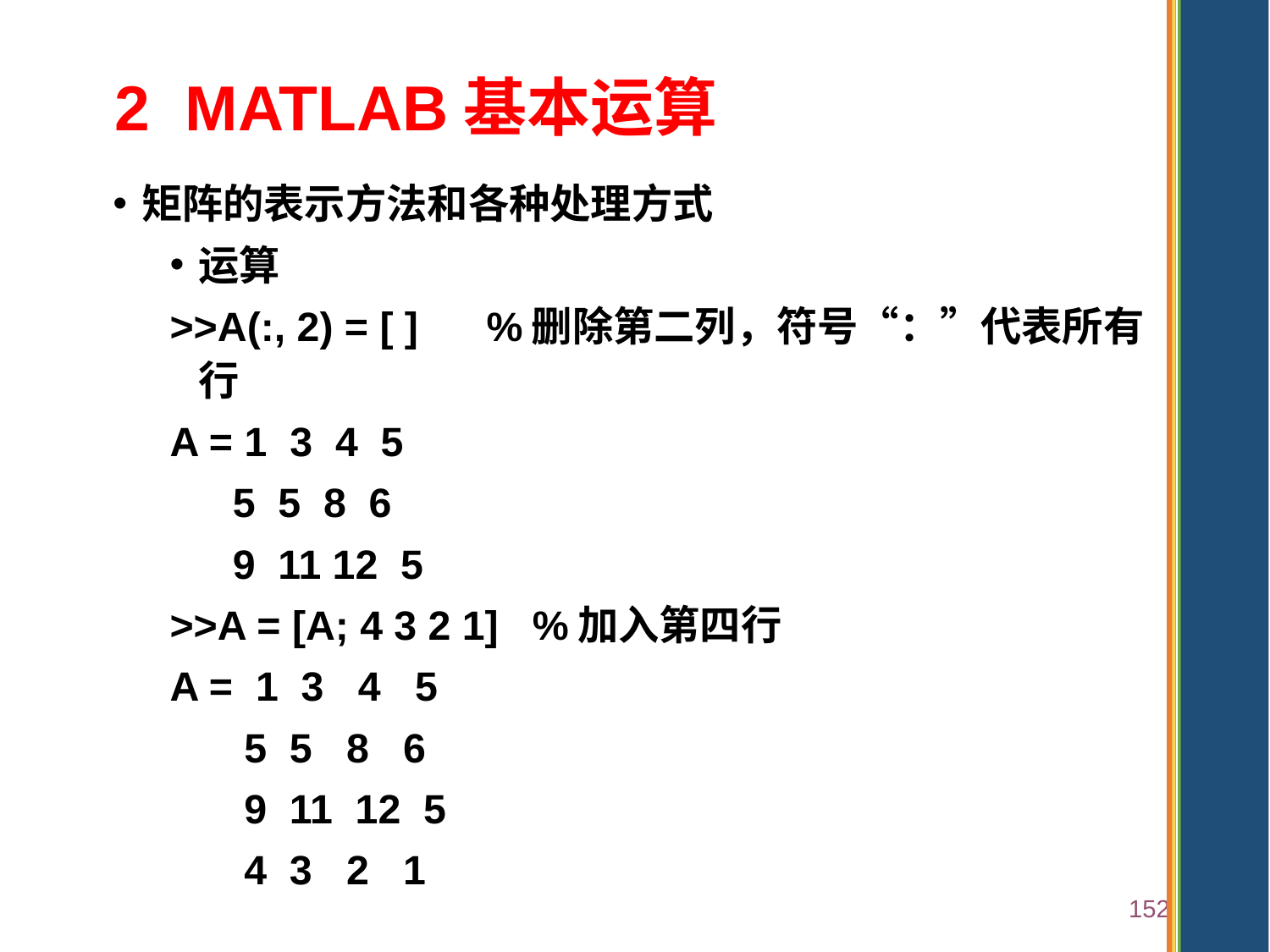

# 2  MATLAB基本运算
矩阵的表示方法和各种处理方式
运算
>>A(:, 2) = [ ]      %删除第二列，符号“：”代表所有行
A = 1  3  4  5
	   5  5  8  6
	   9  11 12  5
>>A = [A; 4 3 2 1]   %加入第四行
A =  1  3   4   5
	    5  5   8   6
	    9  11  12  5
	    4  3   2   1
152